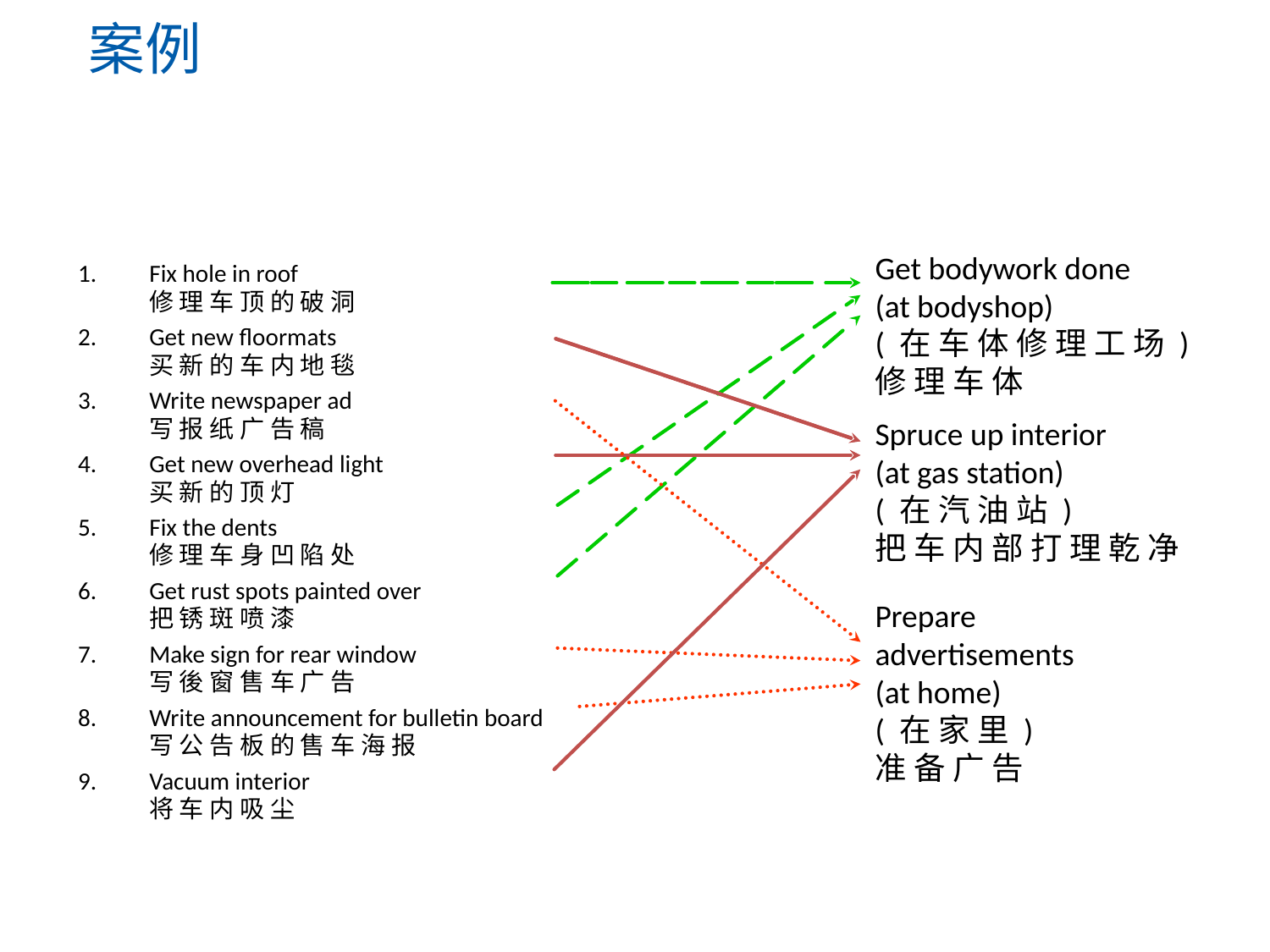

案例
Get bodywork done
(at bodyshop)
( 在 车 体 修 理 工 场 )
修 理 车 体
1.	Fix hole in roof
修 理 车 顶 的 破 洞
2.	Get new floormats
买 新 的 车 内 地 毯
3.	Write newspaper ad
写 报 纸 广 告 稿
4.	Get new overhead light
买 新 的 顶 灯
5.	Fix the dents
修 理 车 身 凹 陷 处
6.	Get rust spots painted over
把 锈 斑 喷 漆
7.	Make sign for rear window
写 後 窗 售 车 广 告
8.	Write announcement for bulletin board
写 公 告 板 的 售 车 海 报
9.	Vacuum interior
将 车 内 吸 尘

Spruce up interior
(at gas station)
( 在 汽 油 站 )
把 车 内 部 打 理 乾 净

Prepare advertisements
(at home)
( 在 家 里 )
准 备 广 告

123